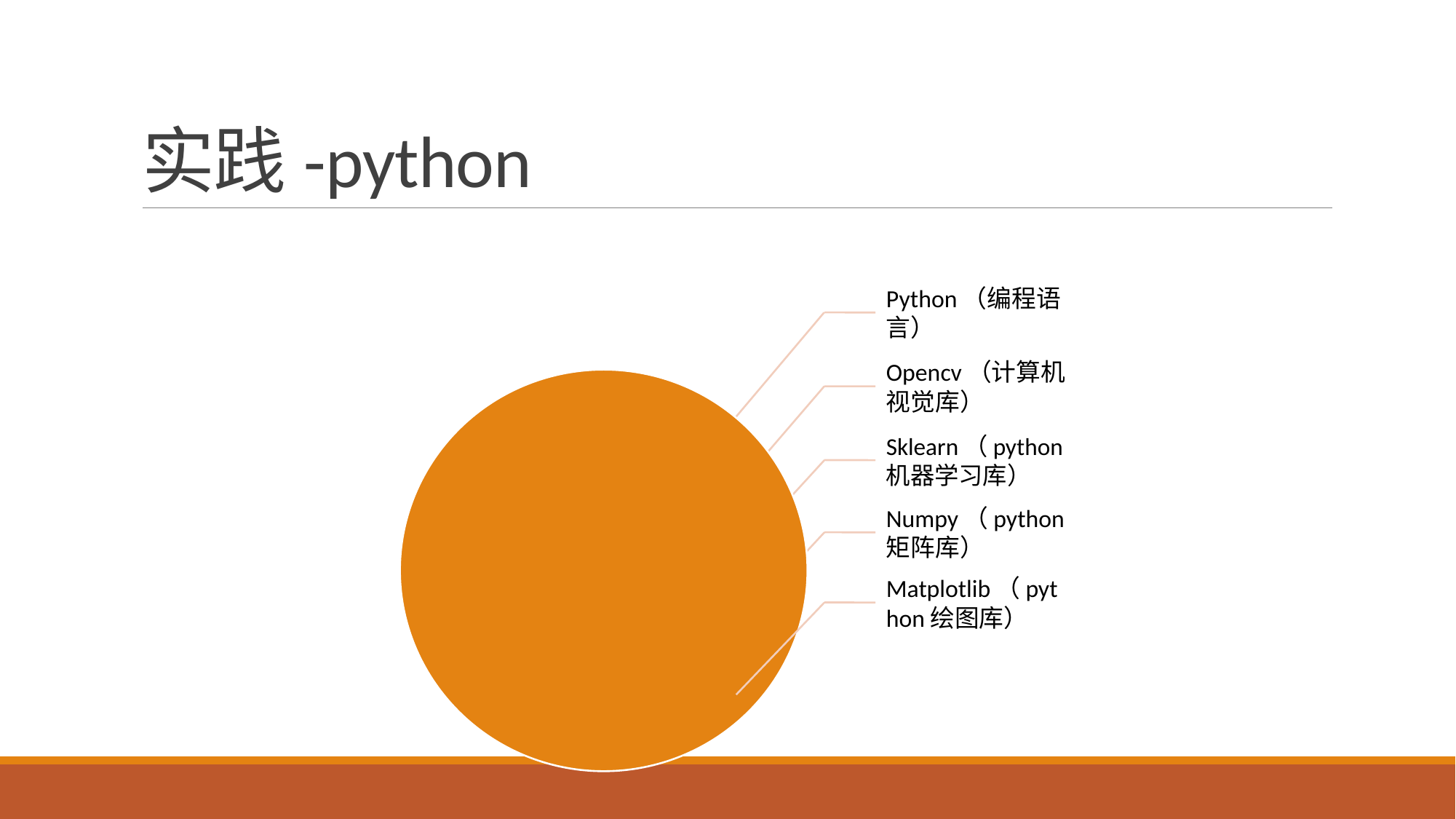

# 实践-python
Python（编程语言）
Opencv（计算机视觉库）
Sklearn（python机器学习库）
Numpy（python矩阵库）
Matplotlib（python绘图库）